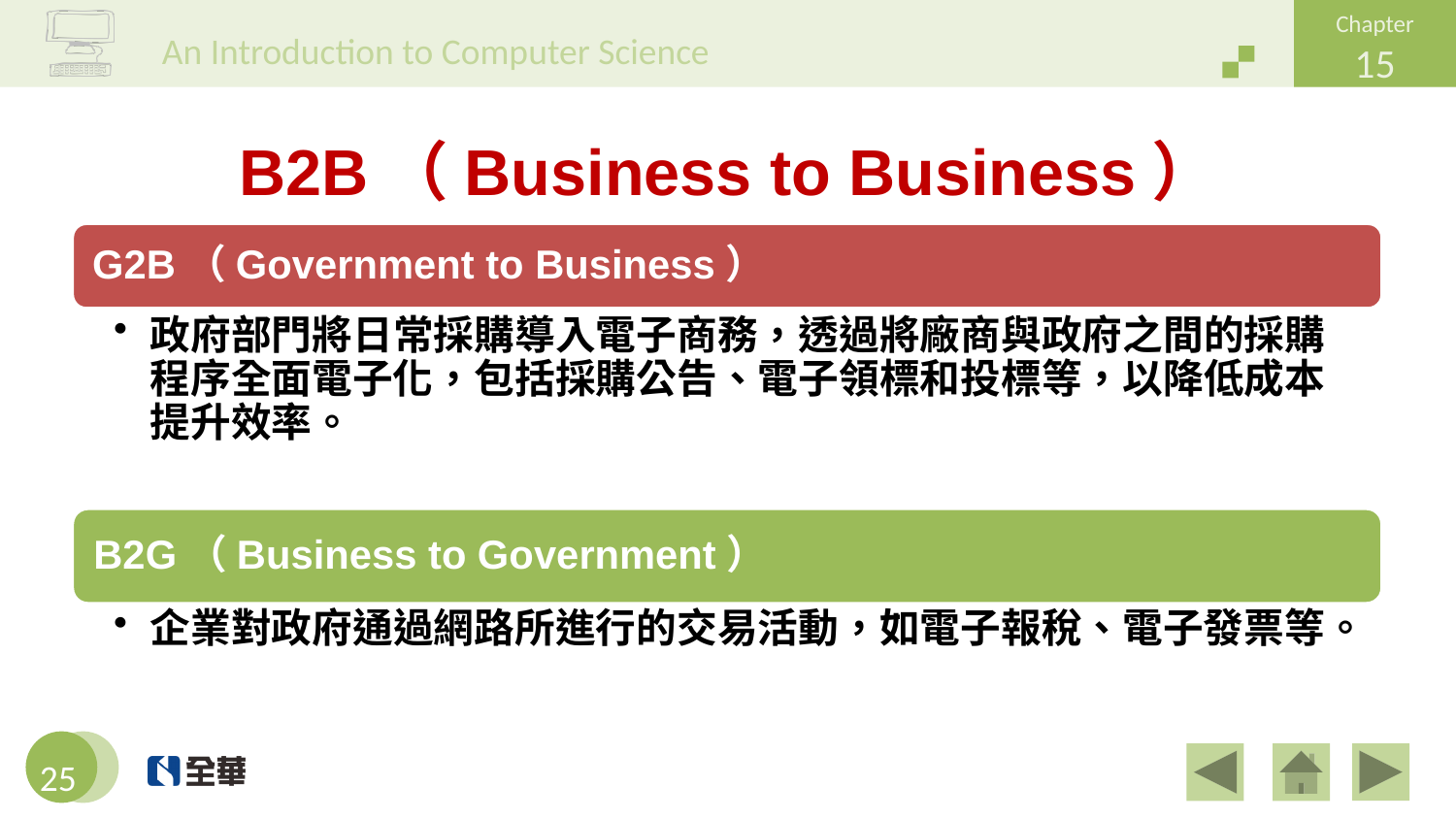

# B2B（Business to Business）
G2B（Government to Business）
政府部門將日常採購導入電子商務，透過將廠商與政府之間的採購程序全面電子化，包括採購公告、電子領標和投標等，以降低成本提升效率。
B2G（Business to Government）
企業對政府通過網路所進行的交易活動，如電子報稅、電子發票等。